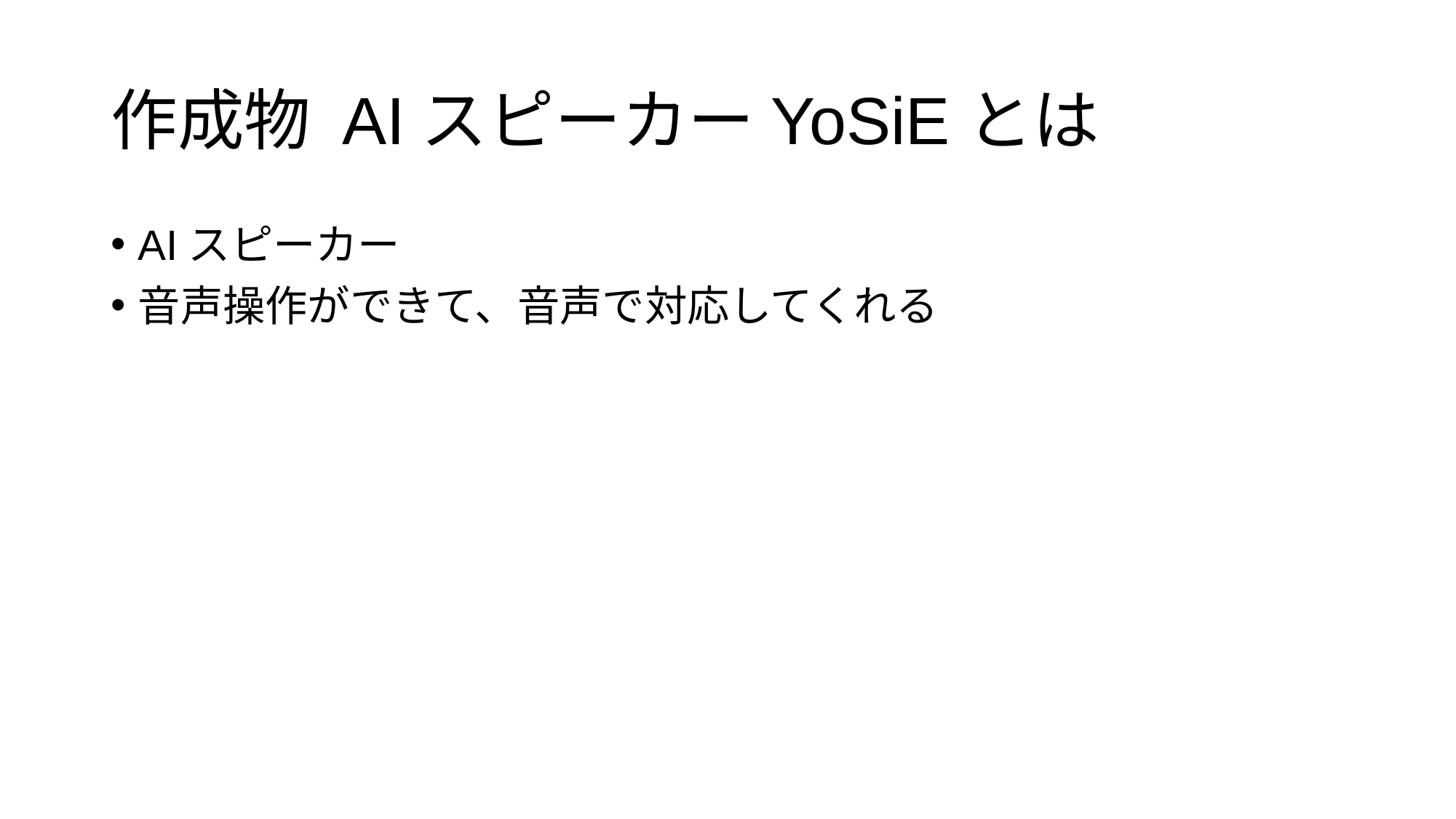

# 作成物 AIスピーカーYoSiEとは
AIスピーカー
音声操作ができて、音声で対応してくれる